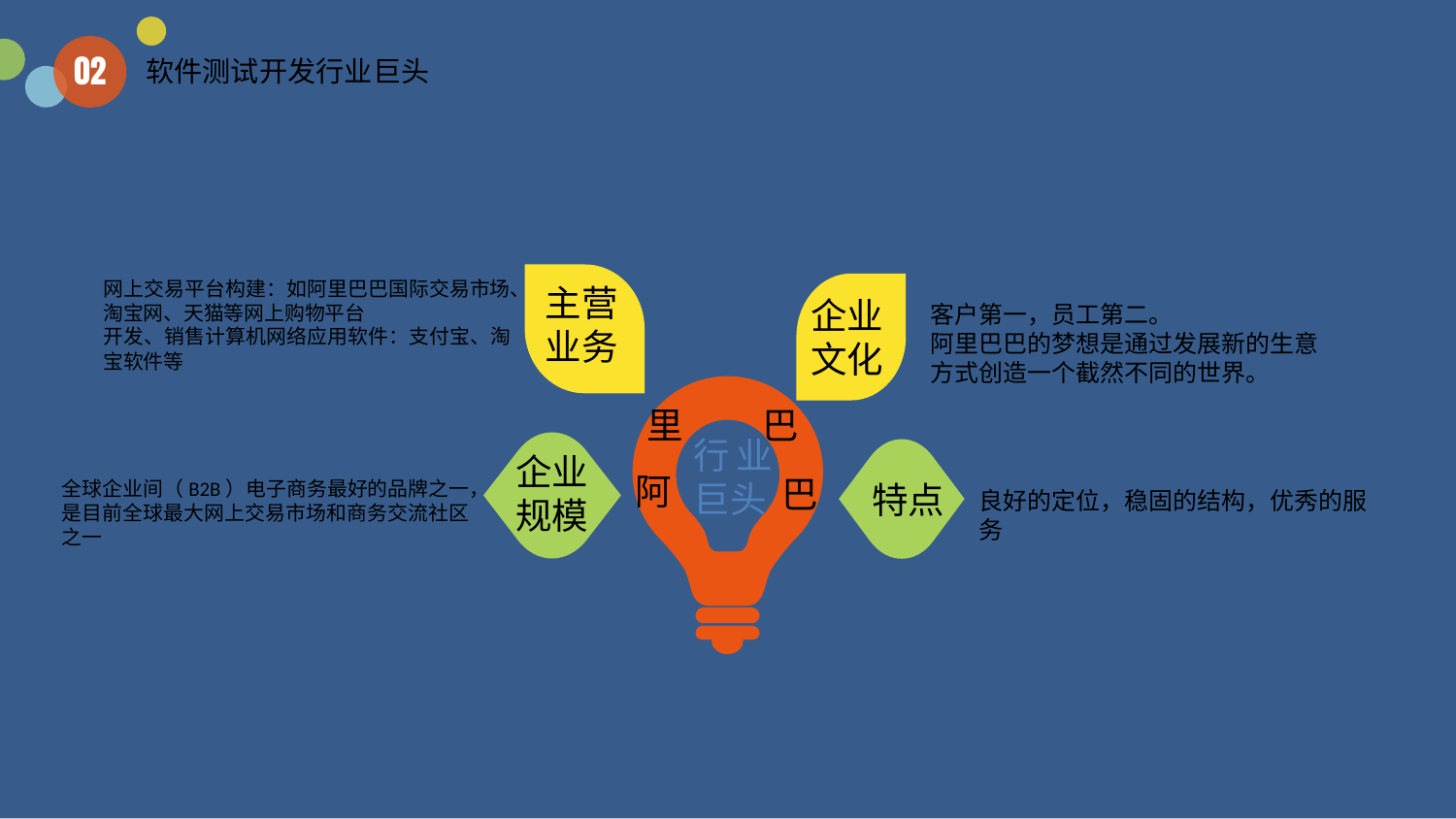

02
软件测试开发行业巨头

网上交易平台构建：如阿里巴巴国际交易市场、淘宝网、天猫等网上购物平台
开发、销售计算机网络应用软件：支付宝、淘宝软件等
主营业务

企业文化
客户第一，员工第二。
阿里巴巴的梦想是通过发展新的生意方式创造一个截然不同的世界。

里
巴

行业巨头

企业规模
阿
巴
全球企业间（B2B）电子商务最好的品牌之一，是目前全球最大网上交易市场和商务交流社区之一

特点
良好的定位，稳固的结构，优秀的服务